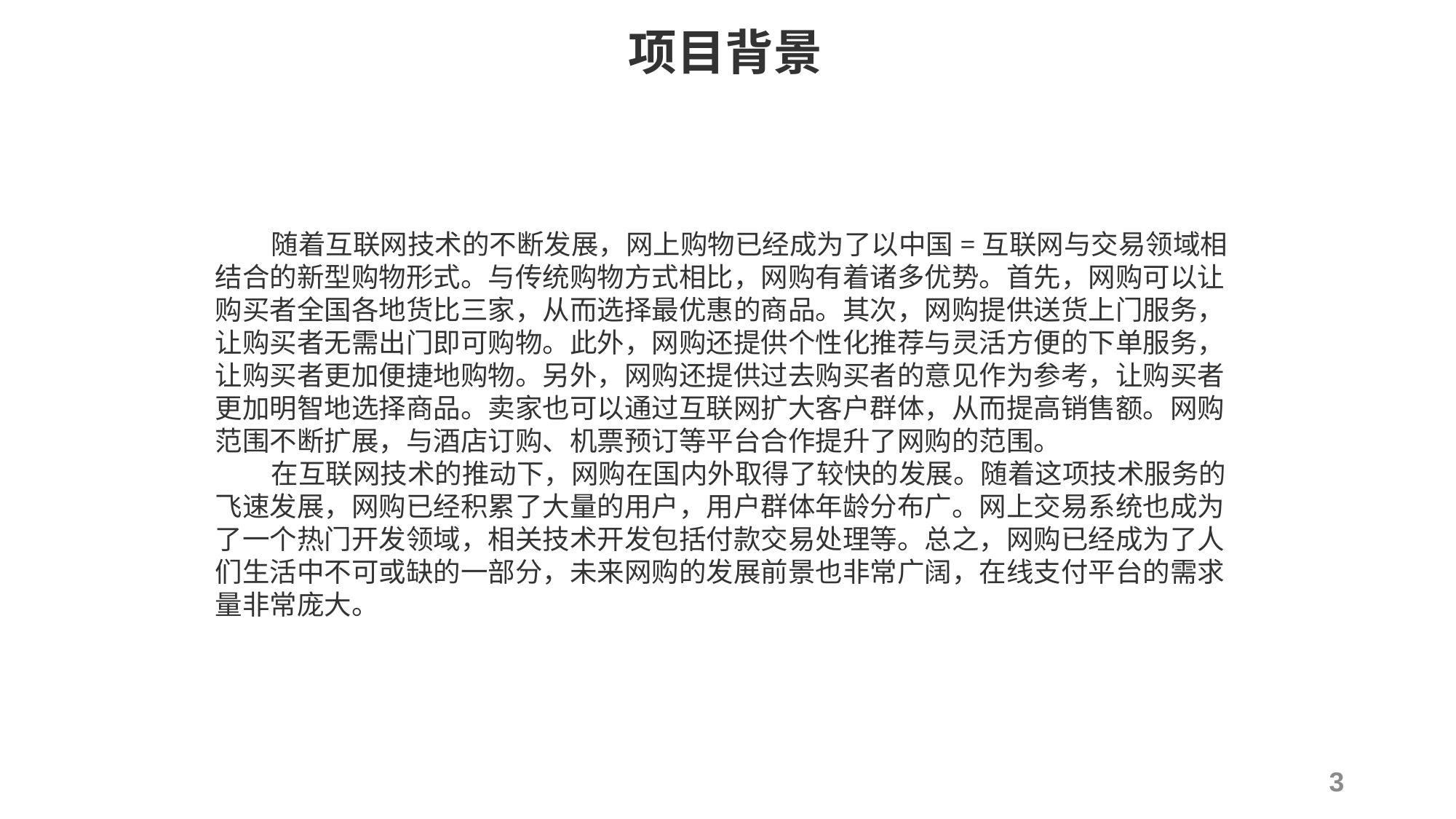

项目背景
        随着互联网技术的不断发展，网上购物已经成为了以中国=互联网与交易领域相结合的新型购物形式。与传统购物方式相比，网购有着诸多优势。首先，网购可以让购买者全国各地货比三家，从而选择最优惠的商品。其次，网购提供送货上门服务，让购买者无需出门即可购物。此外，网购还提供个性化推荐与灵活方便的下单服务，让购买者更加便捷地购物。另外，网购还提供过去购买者的意见作为参考，让购买者更加明智地选择商品。卖家也可以通过互联网扩大客户群体，从而提高销售额。网购范围不断扩展，与酒店订购、机票预订等平台合作提升了网购的范围。
        在互联网技术的推动下，网购在国内外取得了较快的发展。随着这项技术服务的飞速发展，网购已经积累了大量的用户，用户群体年龄分布广。网上交易系统也成为了一个热门开发领域，相关技术开发包括付款交易处理等。总之，网购已经成为了人们生活中不可或缺的一部分，未来网购的发展前景也非常广阔，在线支付平台的需求量非常庞大。
3